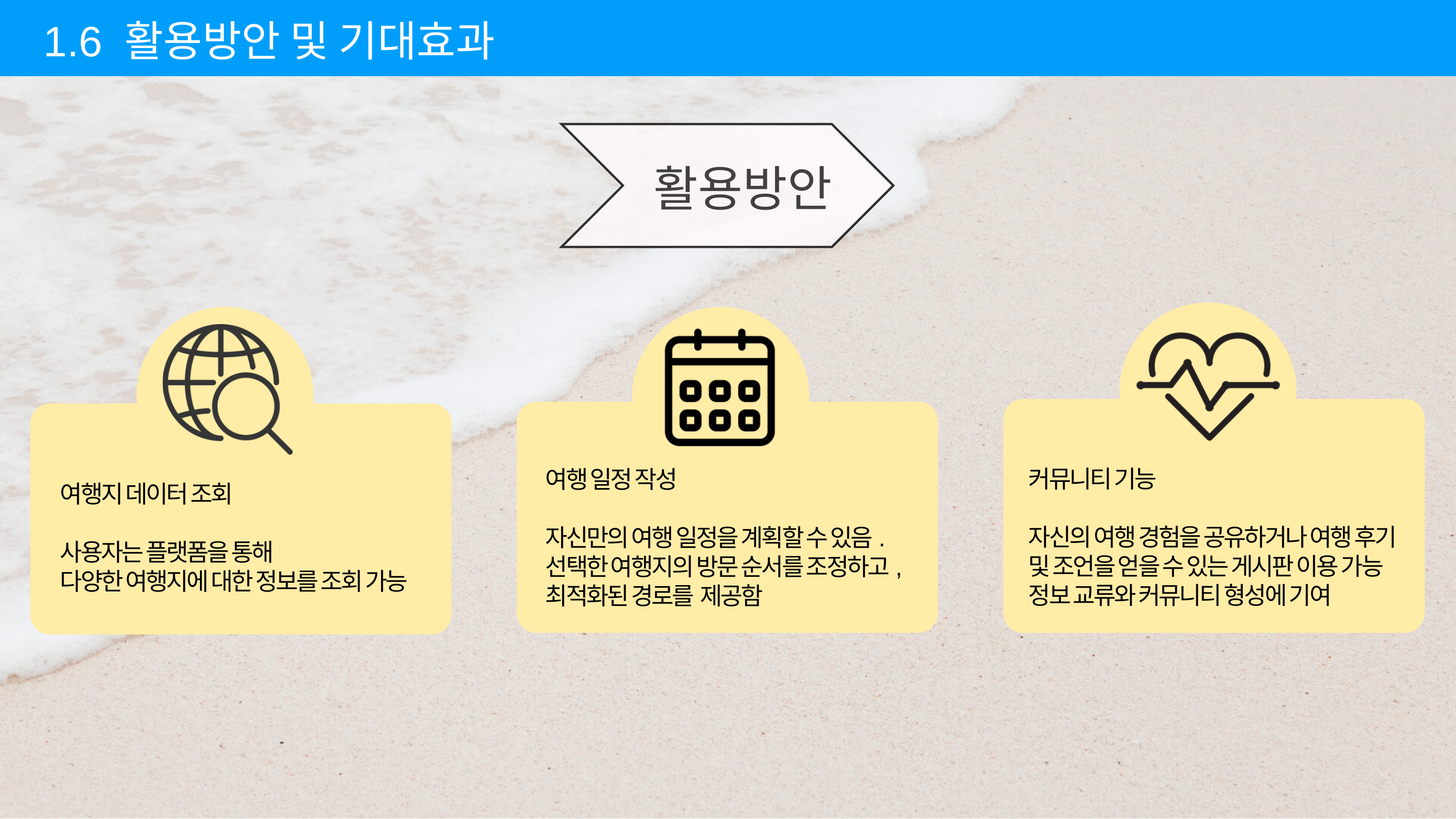

1.6 활용방안 및 기대효과

활용방안

커뮤니티 기능

자신의 여행 경험을 공유하거나 여행 후기
및 조언을 얻을 수 있는 게시판 이용 가능
정보 교류와 커뮤니티 형성에 기여

여행지 데이터 조회

사용자는 플랫폼을 통해
다양한 여행지에 대한 정보를 조회 가능

여행 일정 작성

자신만의 여행 일정을 계획할 수 있음.
선택한 여행지의 방문 순서를 조정하고,
최적화된 경로를  제공함